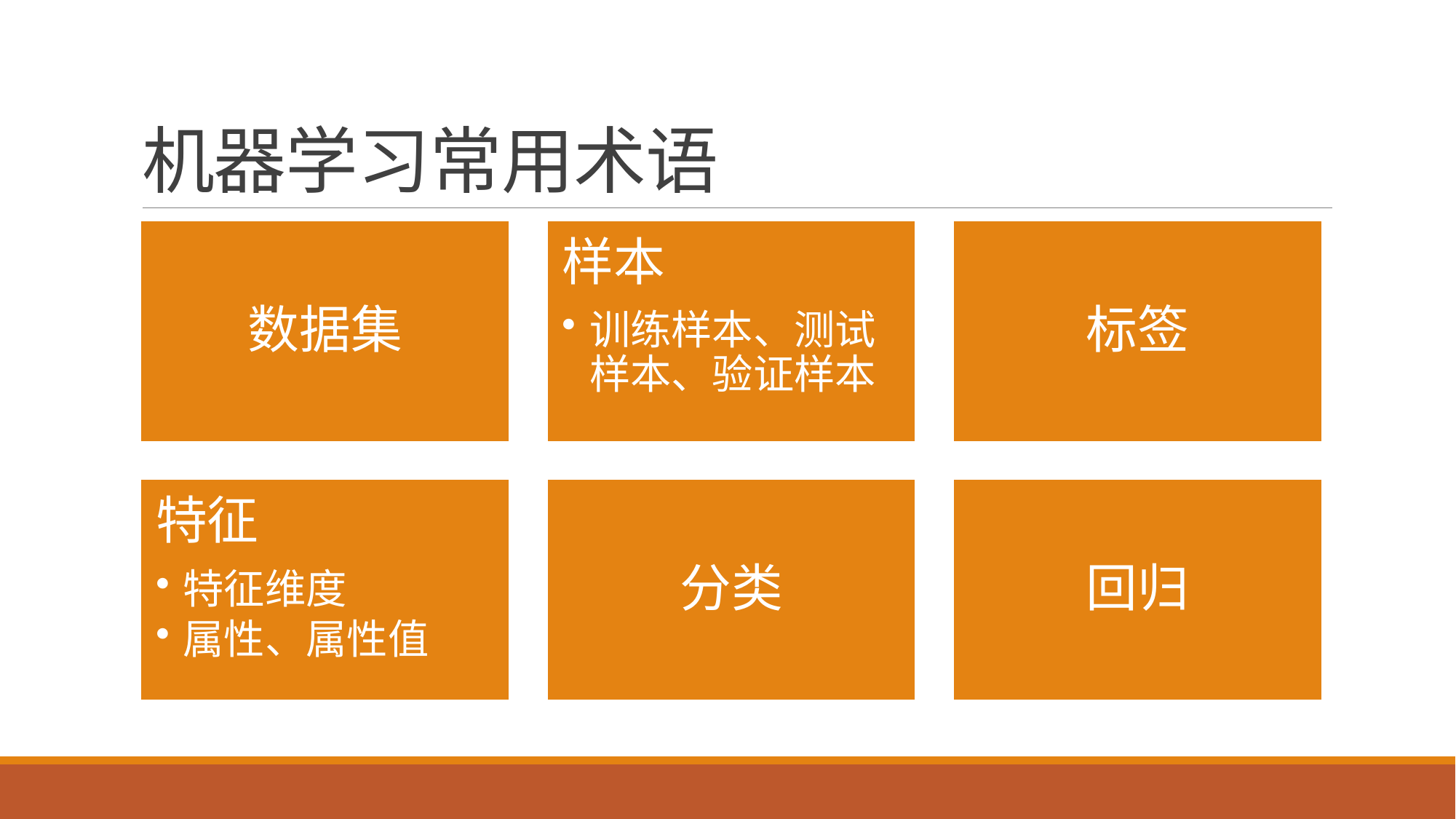

# 机器学习常用术语
数据集
样本
训练样本、测试样本、验证样本
标签
特征
特征维度
属性、属性值
分类
回归